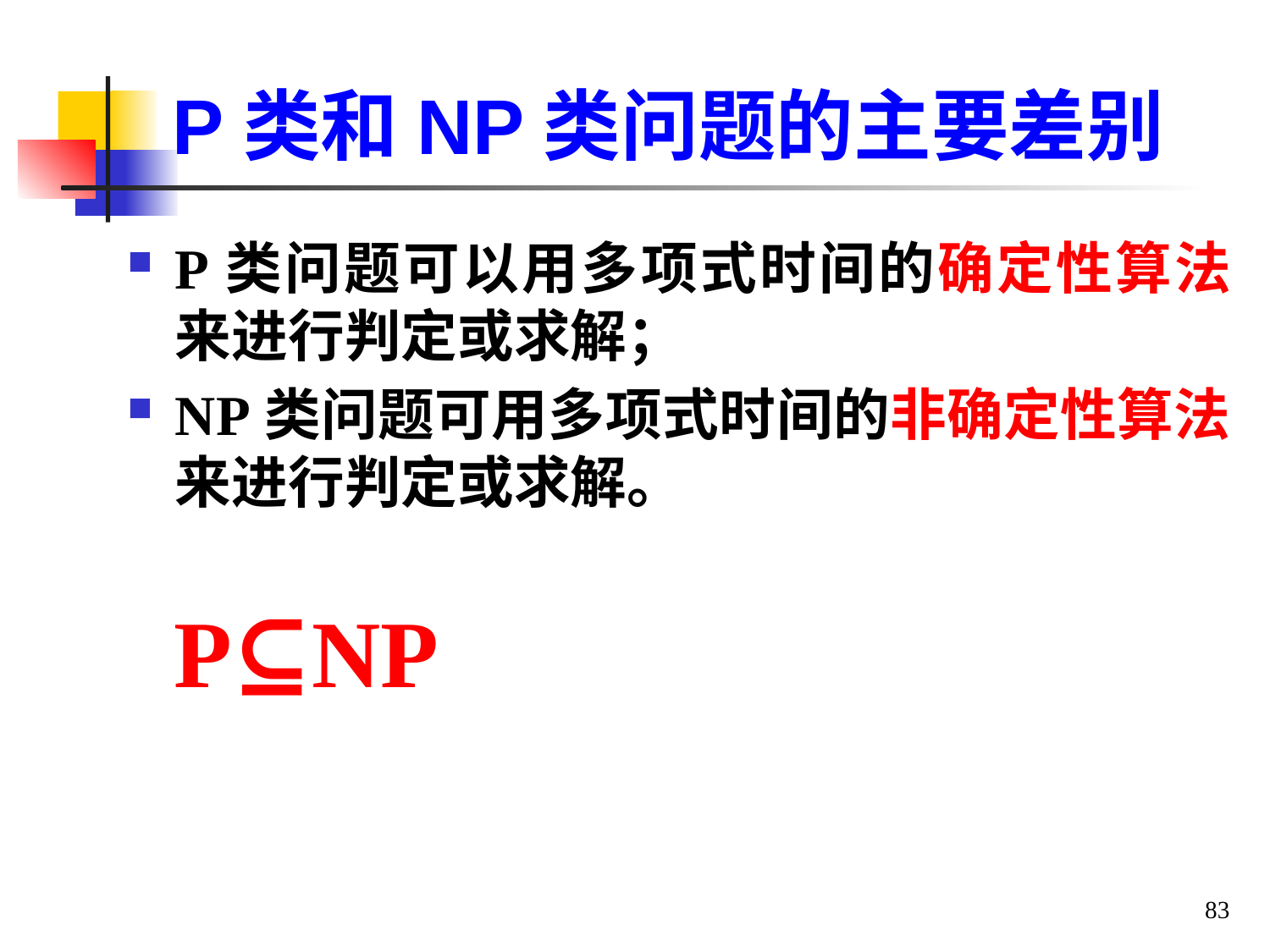

# P类和NP类问题的主要差别
P类问题可以用多项式时间的确定性算法来进行判定或求解；
NP类问题可用多项式时间的非确定性算法来进行判定或求解。

P⊆NP
83